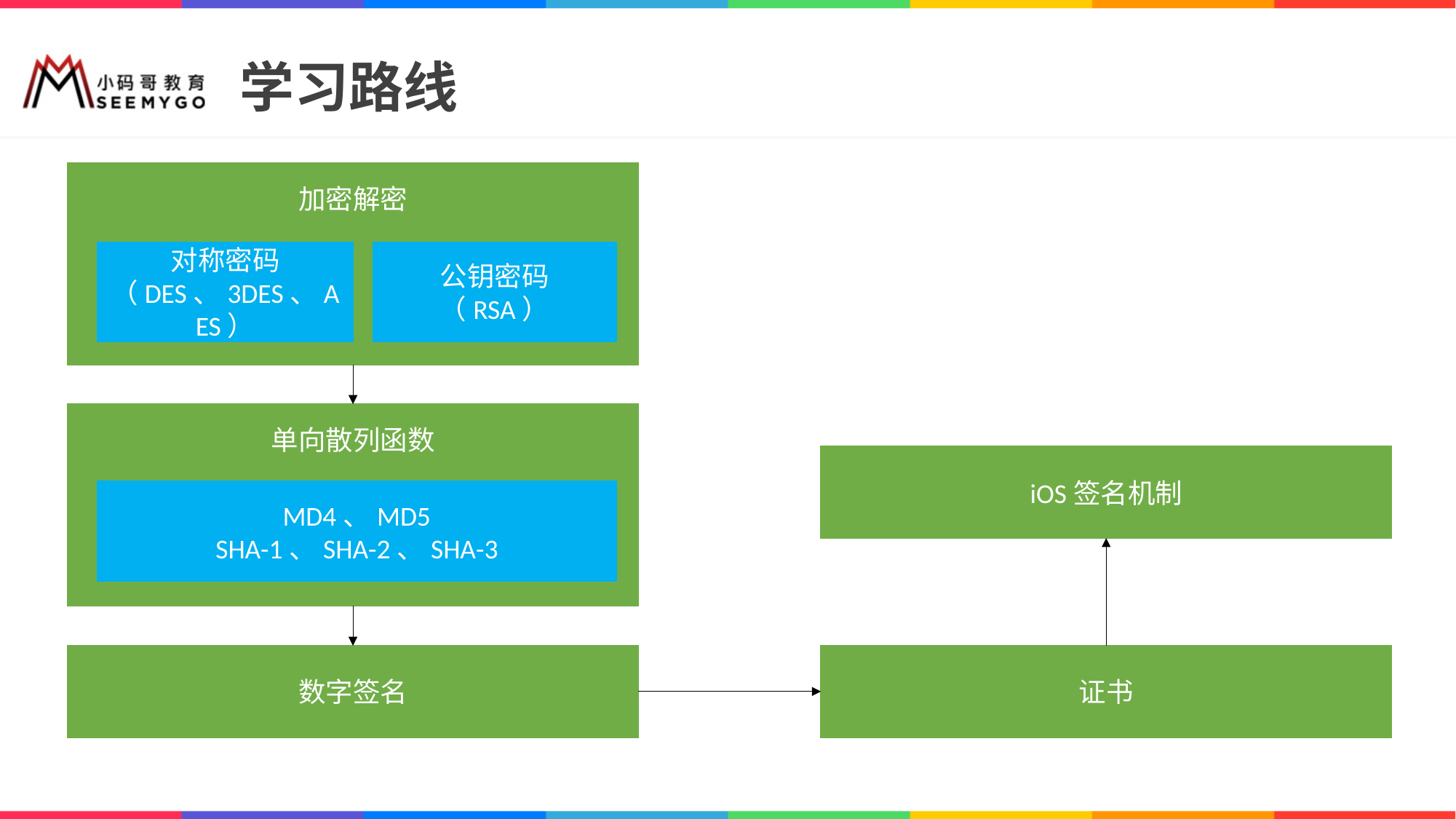

# 学习路线
加密解密

公钥密码
（RSA）
对称密码
（DES、3DES、AES）
单向散列函数

iOS签名机制
MD4、MD5
SHA-1、SHA-2、SHA-3
数字签名
证书